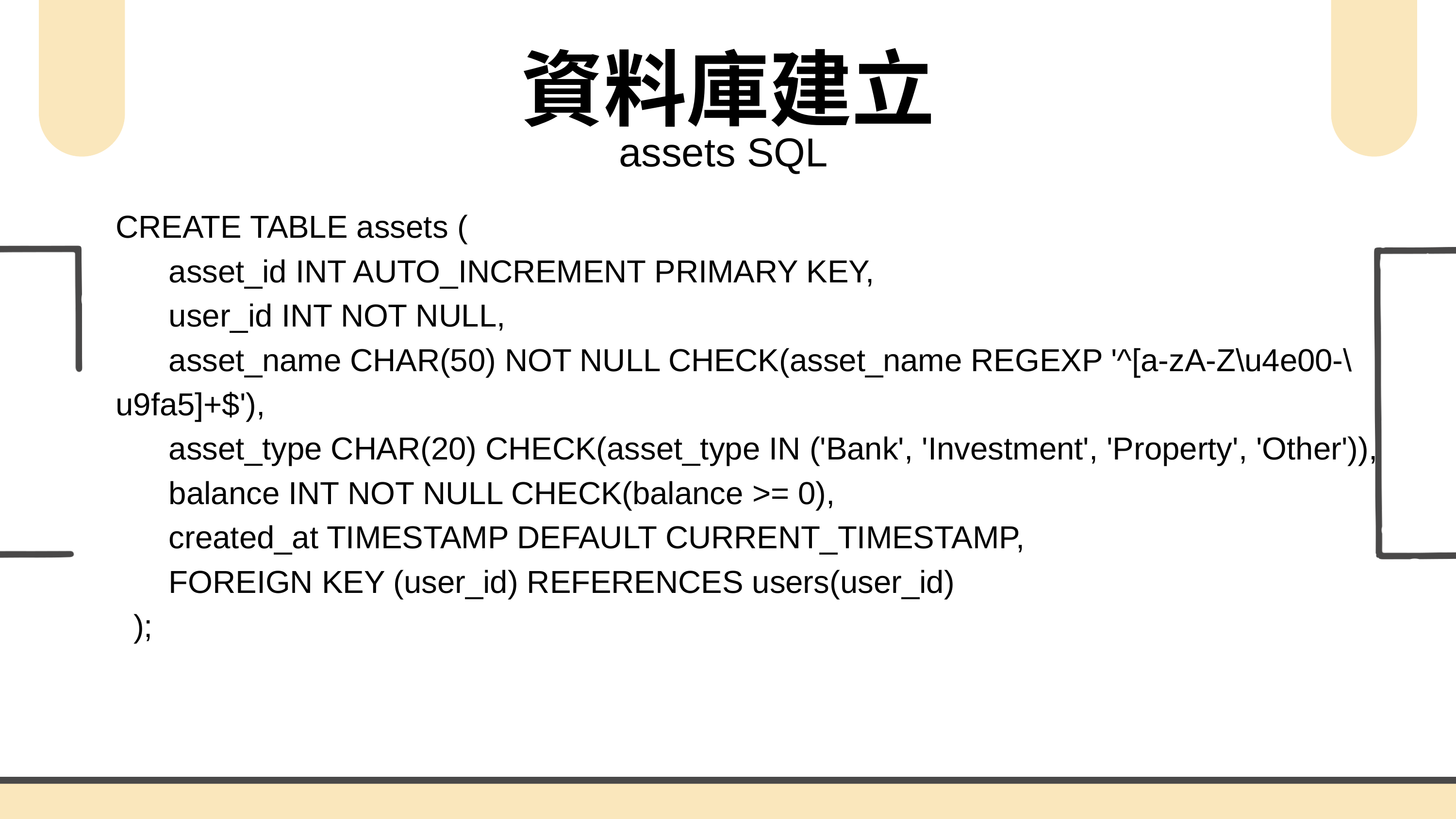

資料庫建立
assets SQL
CREATE TABLE assets (
      asset_id INT AUTO_INCREMENT PRIMARY KEY,
      user_id INT NOT NULL,
      asset_name CHAR(50) NOT NULL CHECK(asset_name REGEXP '^[a-zA-Z\u4e00-\u9fa5]+$'),
      asset_type CHAR(20) CHECK(asset_type IN ('Bank', 'Investment', 'Property', 'Other')),
      balance INT NOT NULL CHECK(balance >= 0),
      created_at TIMESTAMP DEFAULT CURRENT_TIMESTAMP,
      FOREIGN KEY (user_id) REFERENCES users(user_id)
  );